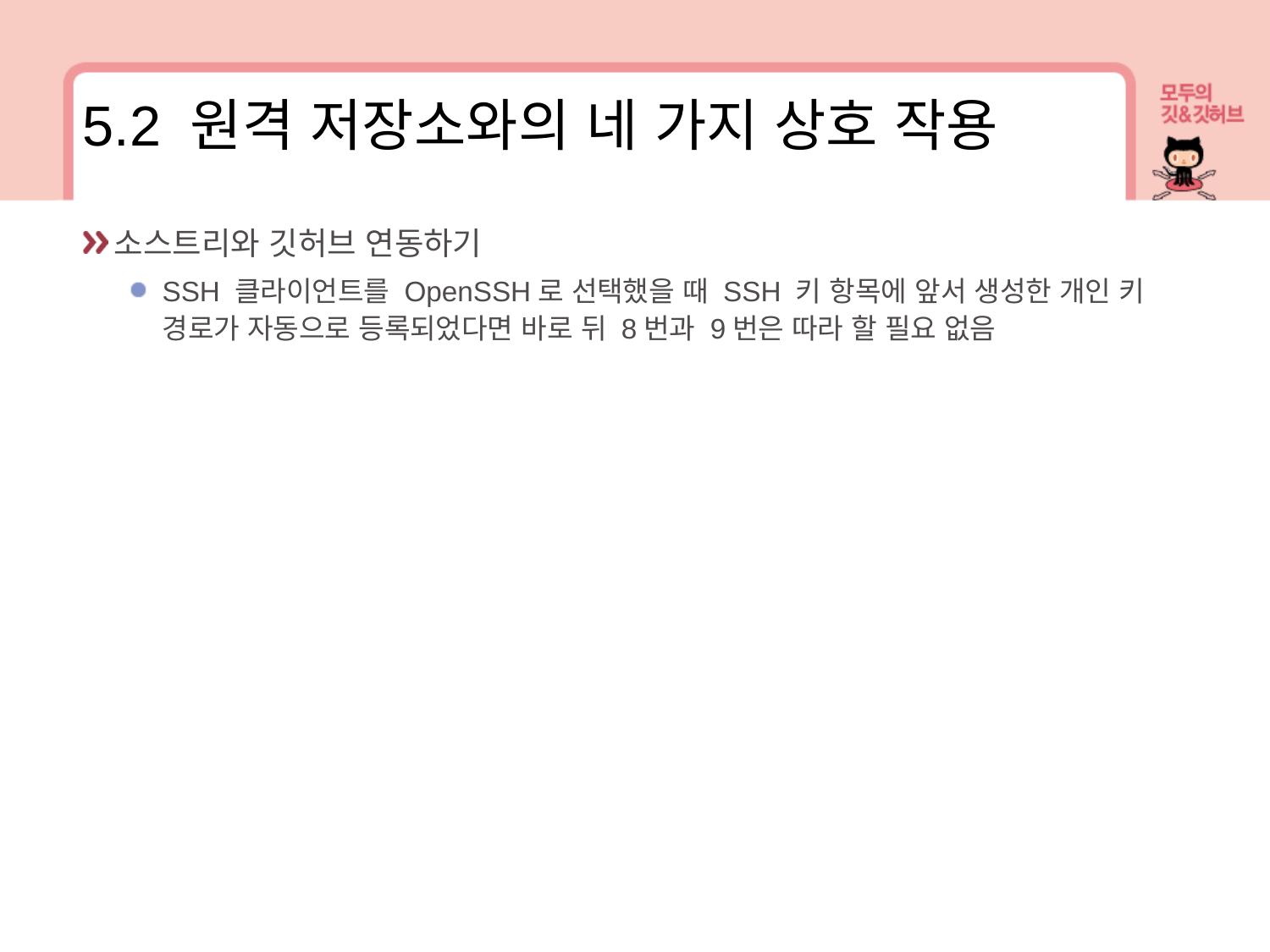

5.2 원격 저장소와의 네 가지 상호 작용
소스트리와 깃허브 연동하기
SSH 클라이언트를 OpenSSH로 선택했을 때 SSH 키 항목에 앞서 생성한 개인 키 경로가 자동으로 등록되었다면 바로 뒤 8번과 9번은 따라 할 필요 없음